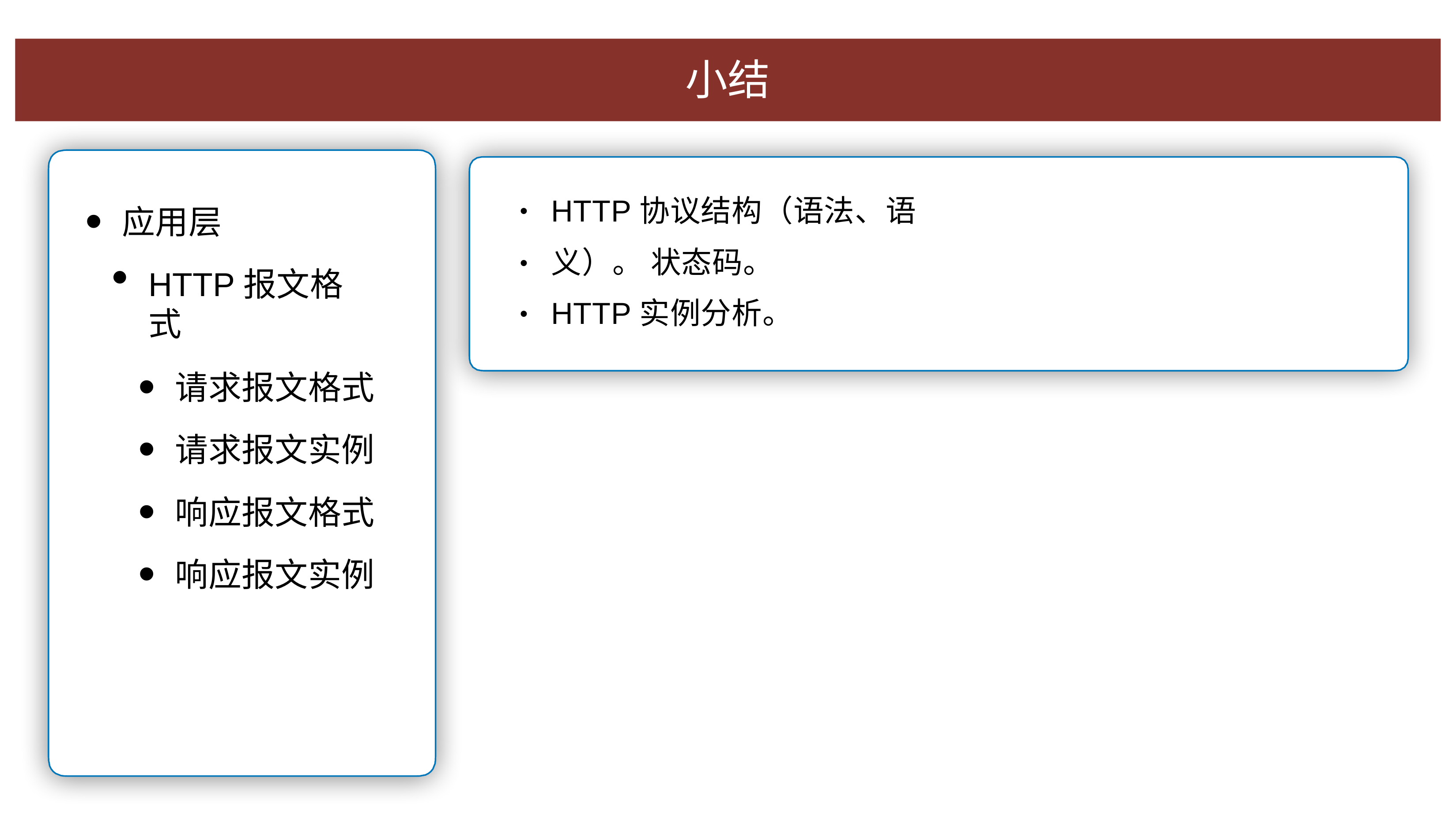

⼩结

HTTP协议结构（语法、语义）。 状态码。
HTTP实例分析。
应⽤层
HTTP报⽂格式
请求报⽂格式
请求报⽂实例
响应报⽂格式
响应报⽂实例
•
•
•